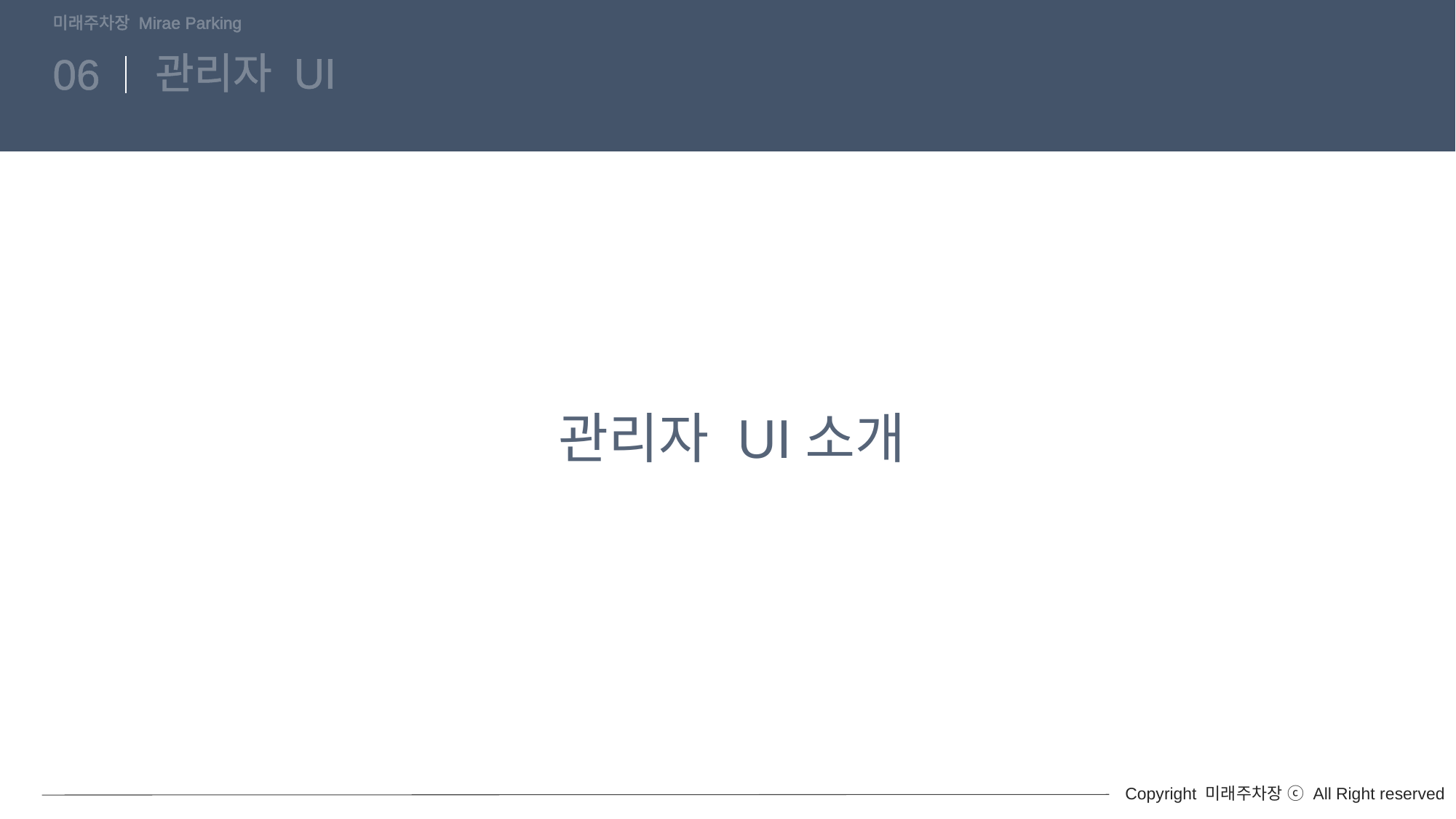

미래주차장 Mirae Parking
# 관리자 UI
06
관리자 UI소개